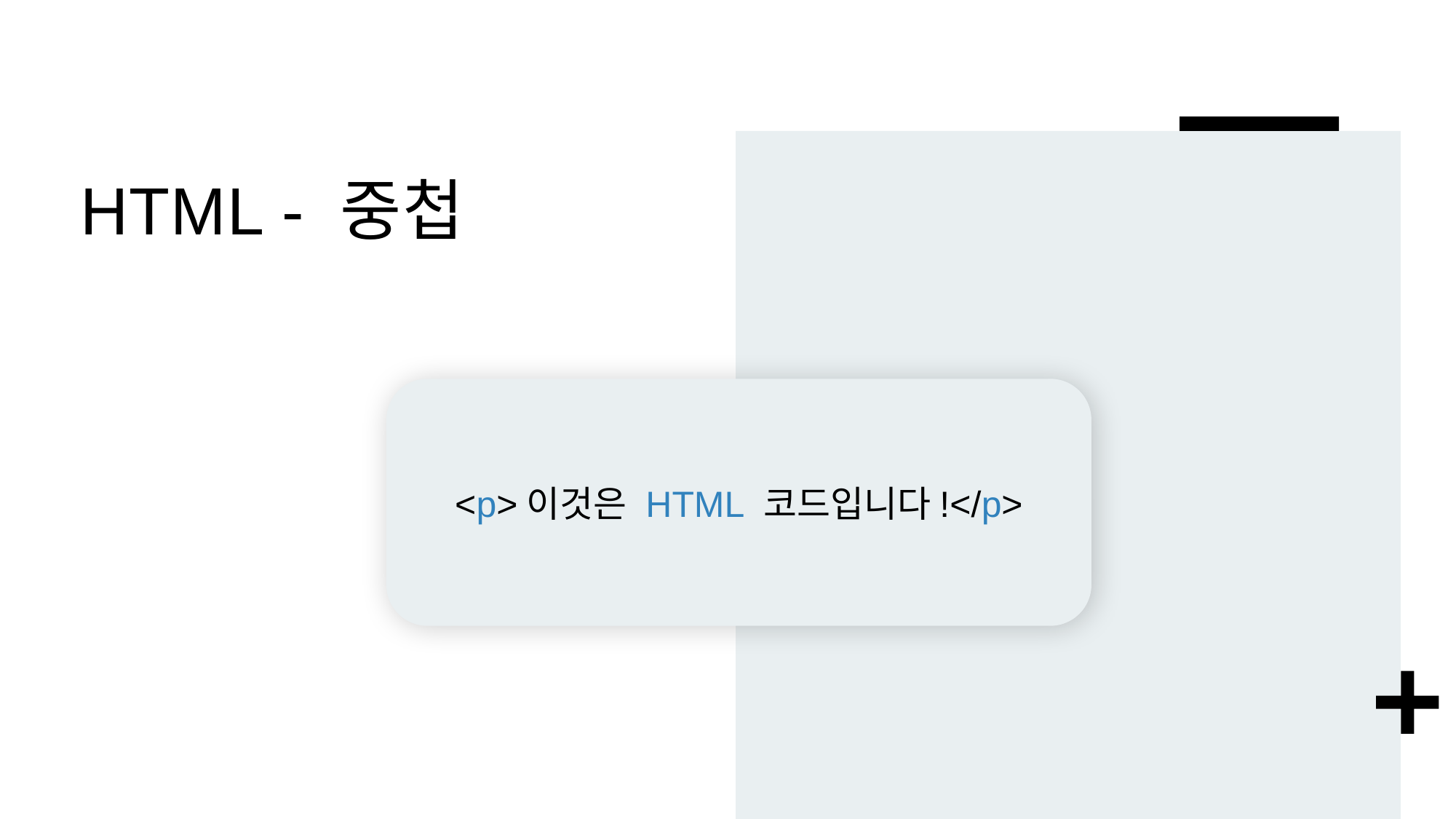

# HTML - 중첩
<p>이것은 HTML 코드입니다!</p>